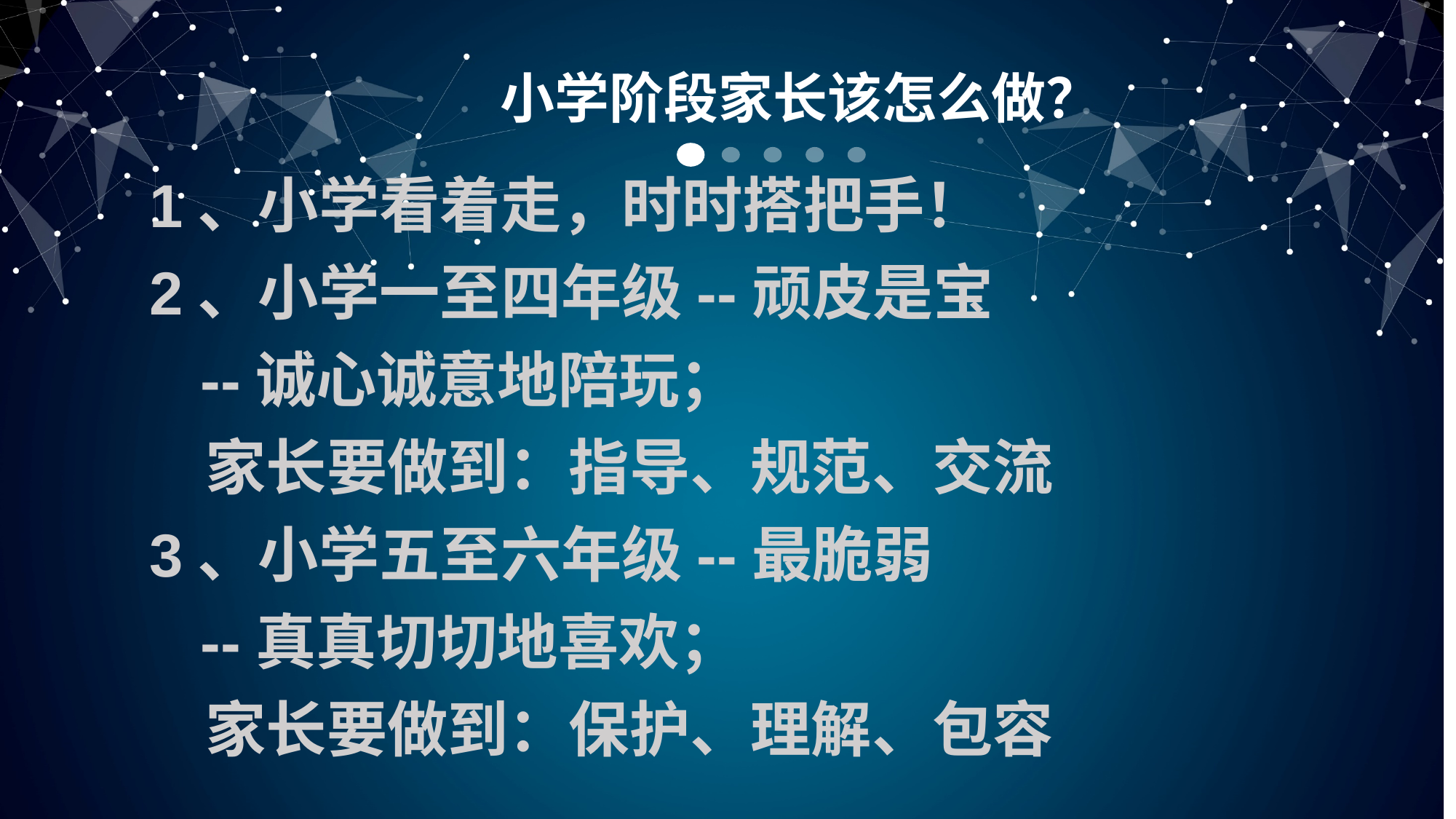

小学阶段家长该怎么做？

1、小学看着走，时时搭把手！
2、小学一至四年级--顽皮是宝
   --诚心诚意地陪玩；
   家长要做到：指导、规范、交流
3、小学五至六年级--最脆弱
   --真真切切地喜欢；
   家长要做到：保护、理解、包容